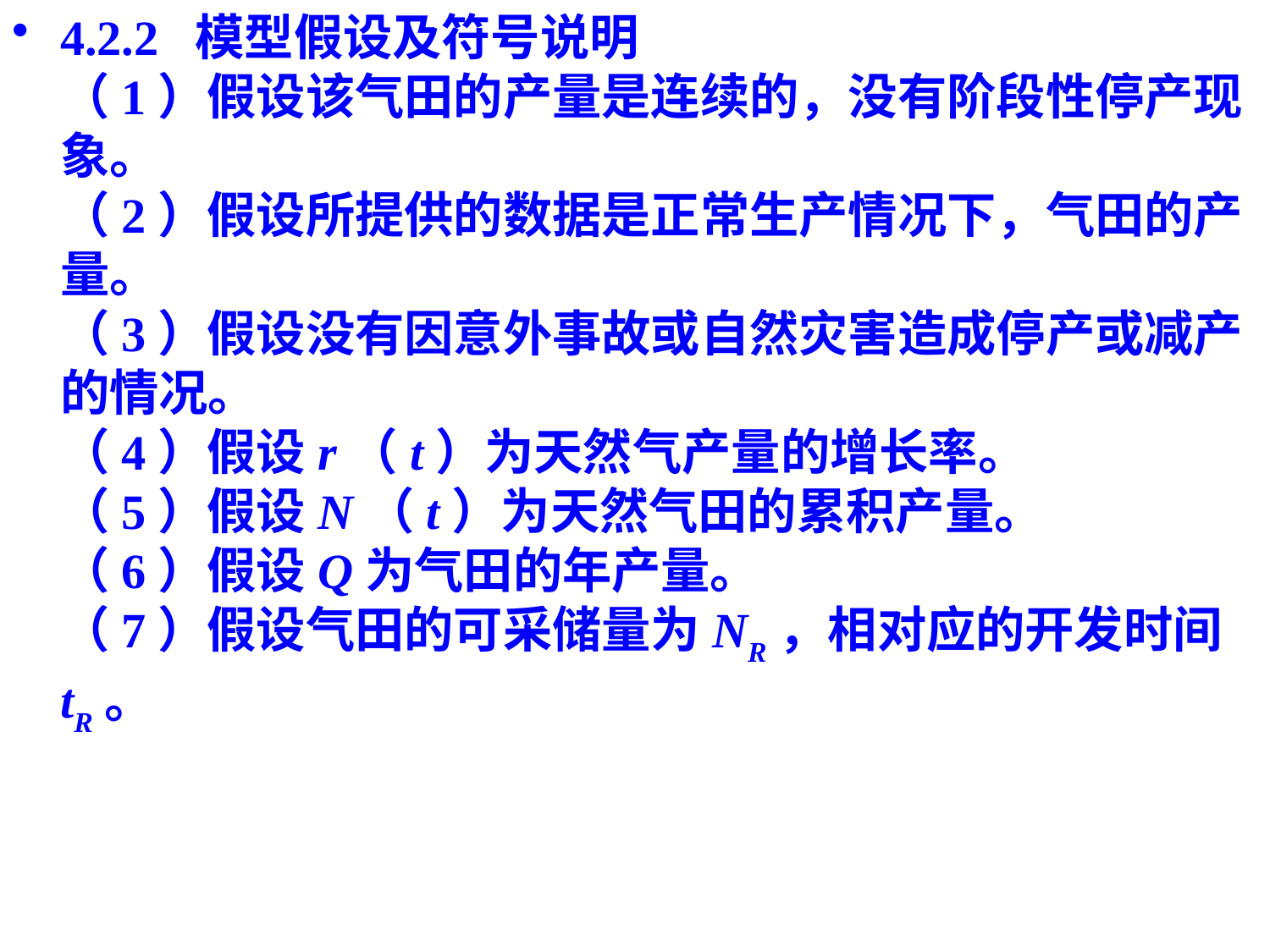

4.2.2  模型假设及符号说明
（1）假设该气田的产量是连续的，没有阶段性停产现象。
（2）假设所提供的数据是正常生产情况下，气田的产量。
（3）假设没有因意外事故或自然灾害造成停产或减产的情况。
（4）假设r（t）为天然气产量的增长率。
（5）假设N（t）为天然气田的累积产量。
（6）假设Q为气田的年产量。
（7）假设气田的可采储量为NR，相对应的开发时间tR。